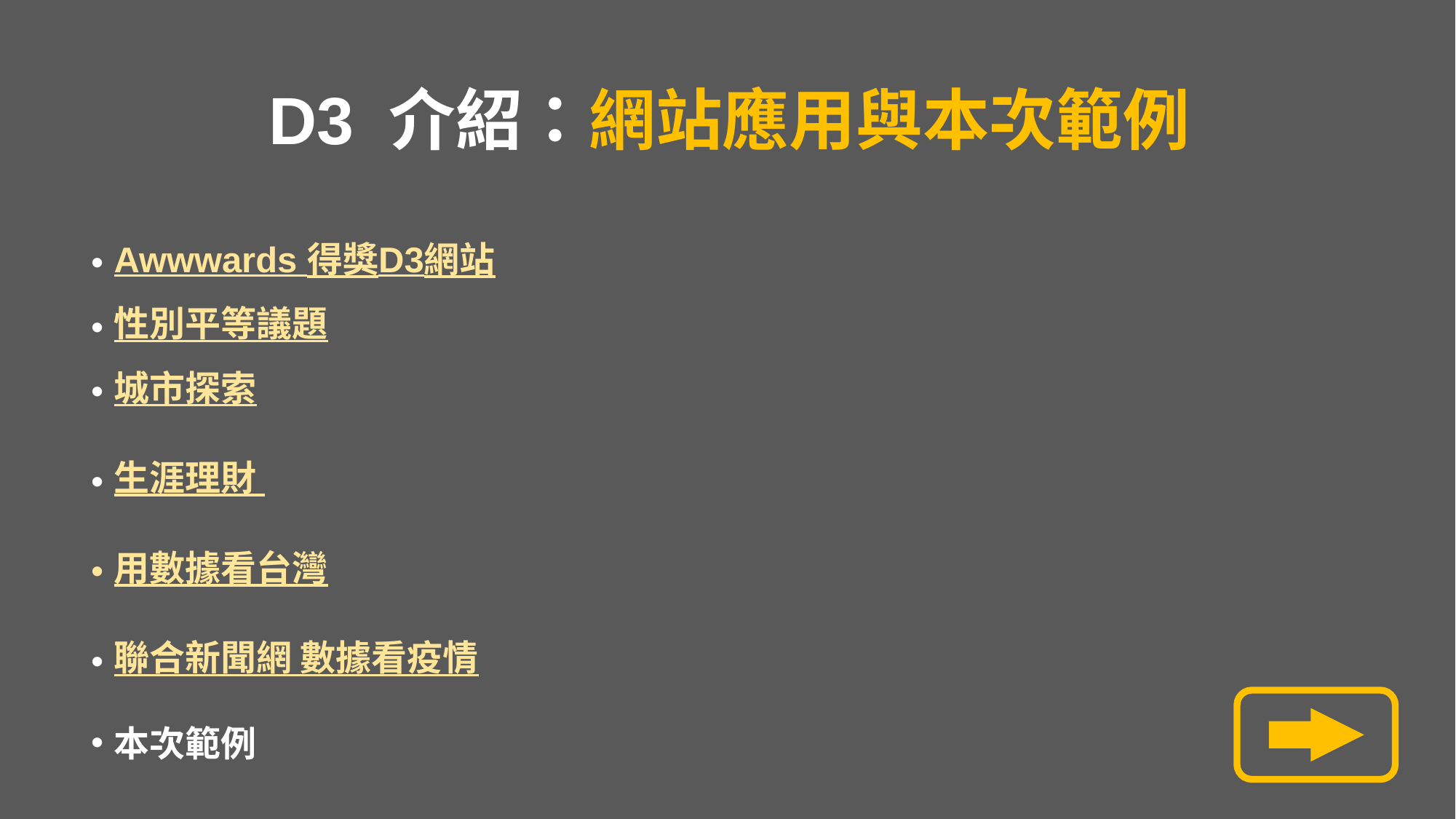

# D3 介紹：網站應用與本次範例
Awwwards 得獎D3網站
性別平等議題
城市探索
生涯理財
用數據看台灣
聯合新聞網 數據看疫情
本次範例